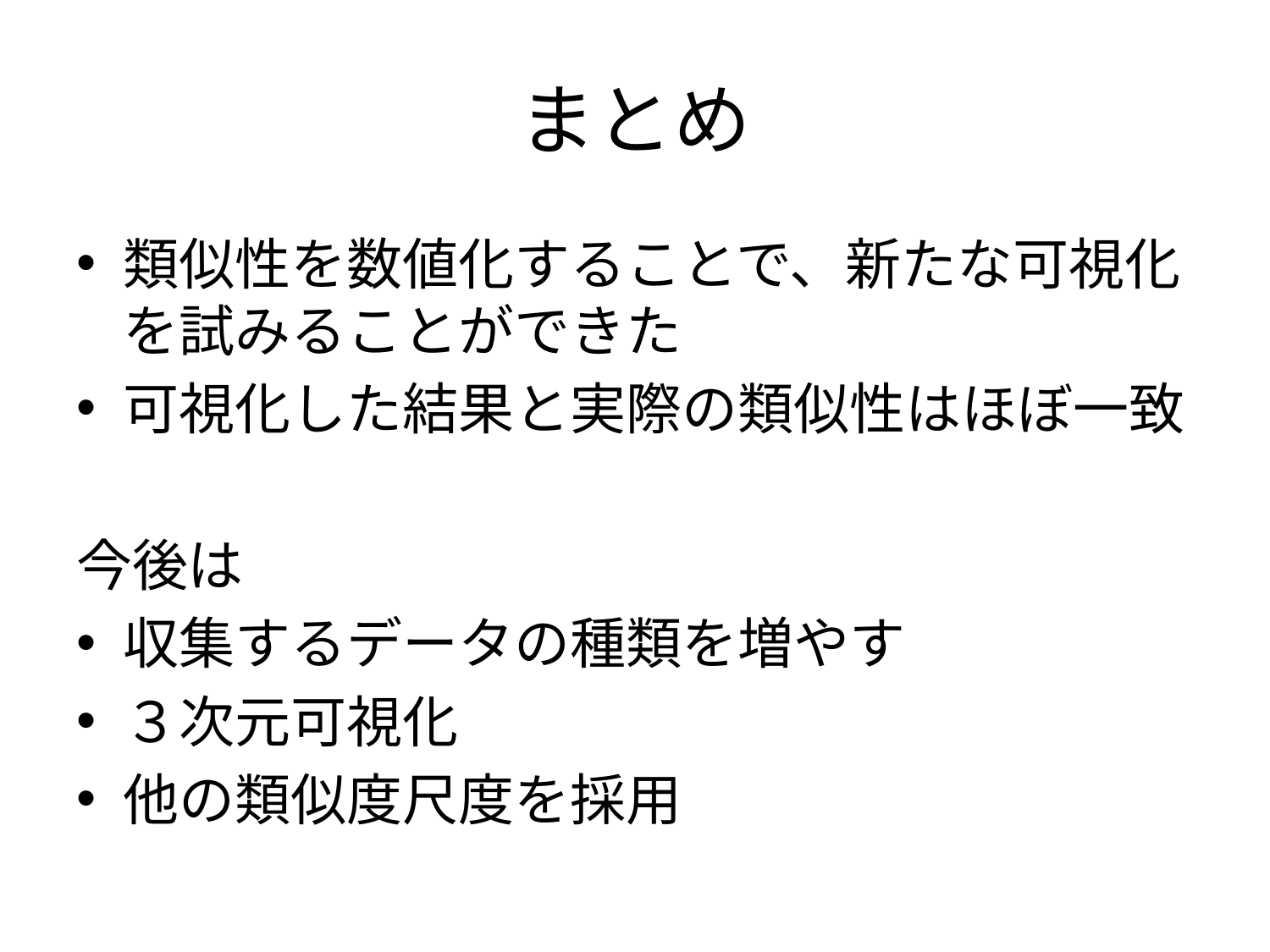

# まとめ
類似性を数値化することで、新たな可視化を試みることができた
可視化した結果と実際の類似性はほぼ一致

今後は
収集するデータの種類を増やす
３次元可視化
他の類似度尺度を採用